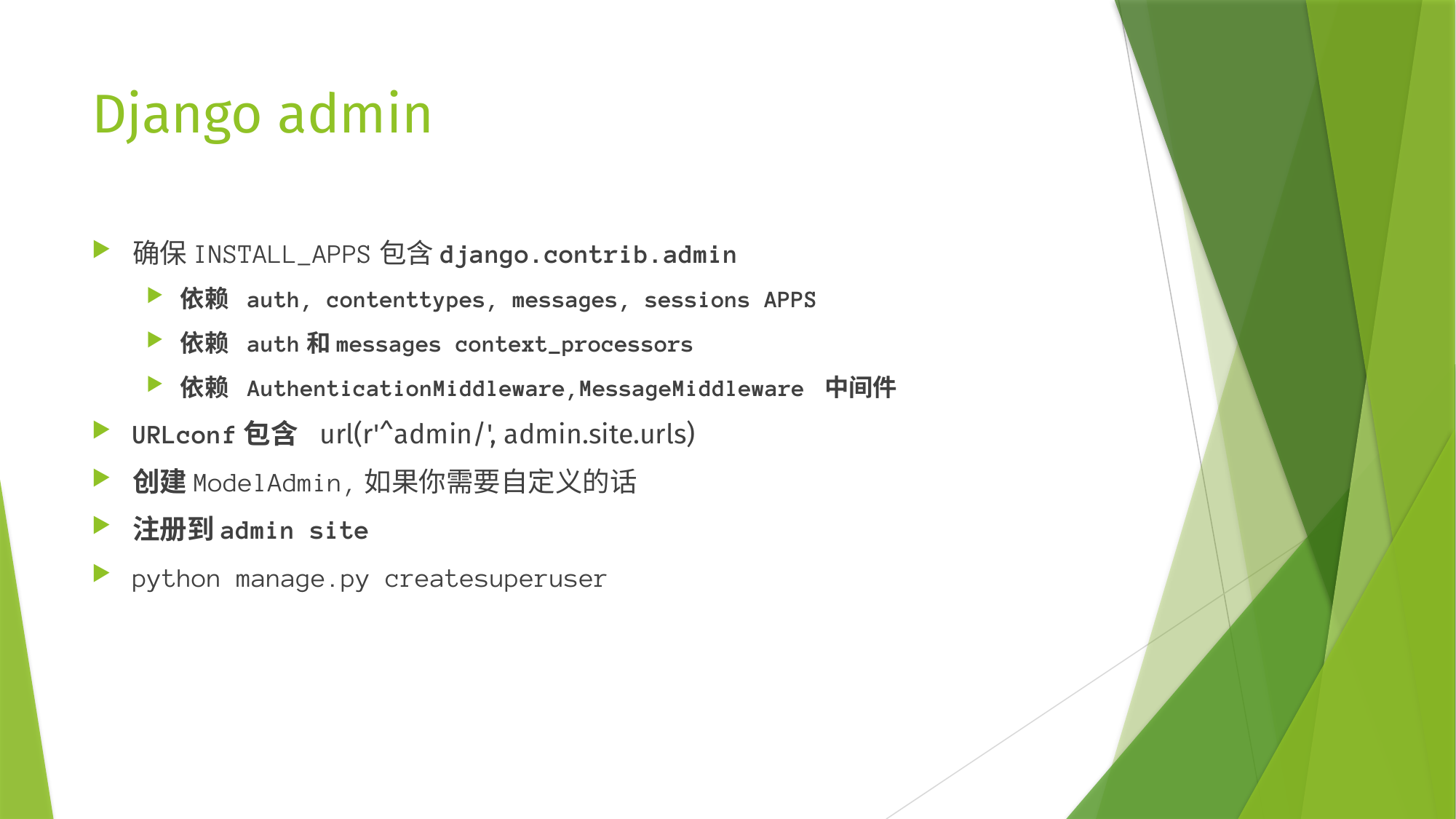

# Django admin

确保INSTALL_APPS包含django.contrib.admin
依赖 auth, contenttypes, messages, sessions APPS
依赖 auth和messages context_processors
依赖 AuthenticationMiddleware,MessageMiddleware 中间件
URLconf包含 url(r'^admin/', admin.site.urls)
创建ModelAdmin,如果你需要自定义的话
注册到admin site
python manage.py createsuperuser